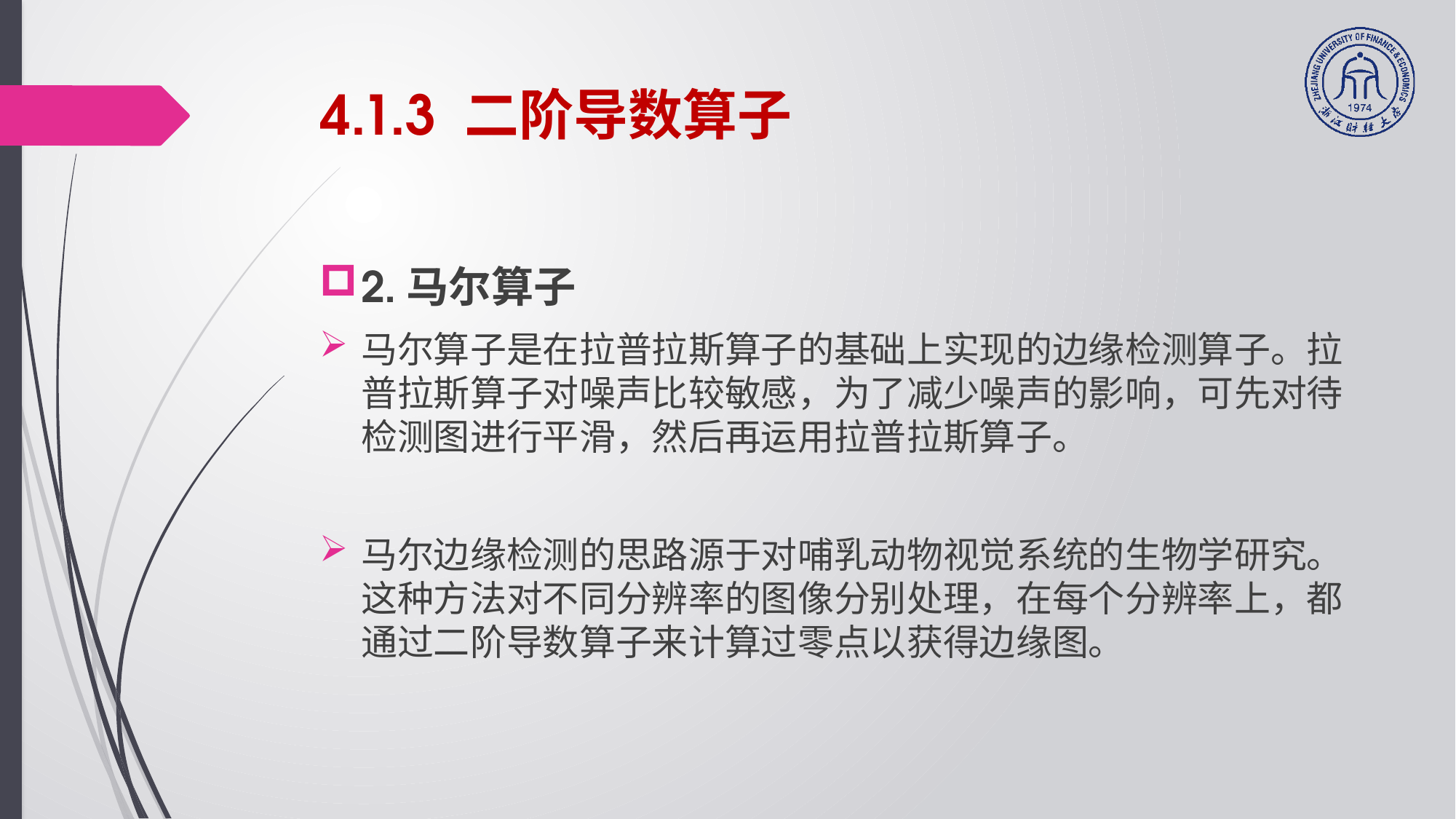

# 4.1.3 二阶导数算子
2.马尔算子
马尔算子是在拉普拉斯算子的基础上实现的边缘检测算子。拉普拉斯算子对噪声比较敏感，为了减少噪声的影响，可先对待检测图进行平滑，然后再运用拉普拉斯算子。

马尔边缘检测的思路源于对哺乳动物视觉系统的生物学研究。这种方法对不同分辨率的图像分别处理，在每个分辨率上，都通过二阶导数算子来计算过零点以获得边缘图。